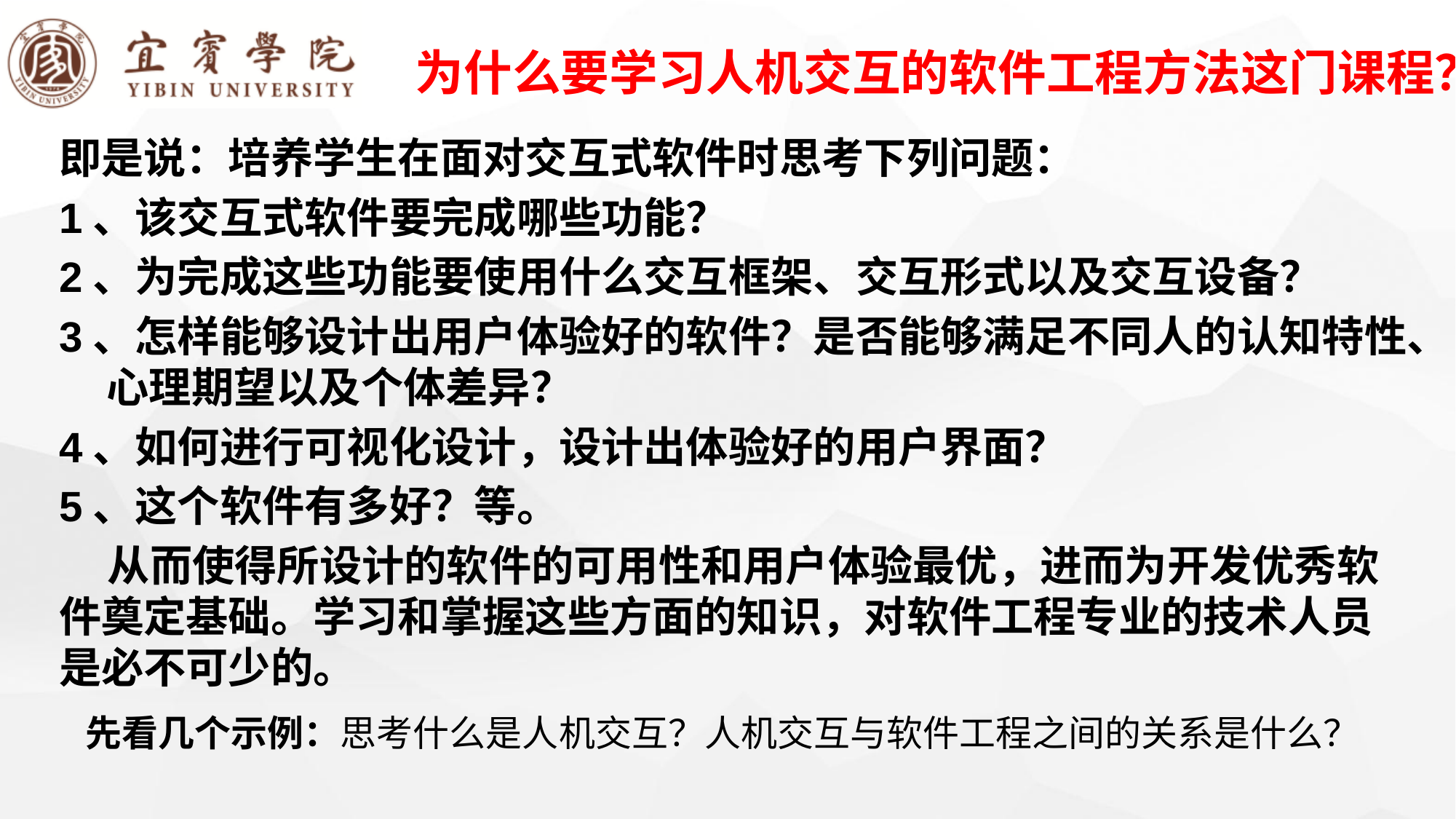

# 为什么要学习人机交互的软件工程方法这门课程？
即是说：培养学生在面对交互式软件时思考下列问题：
1、该交互式软件要完成哪些功能？
2、为完成这些功能要使用什么交互框架、交互形式以及交互设备？
3、怎样能够设计出用户体验好的软件？是否能够满足不同人的认知特性、心理期望以及个体差异？
4、如何进行可视化设计，设计出体验好的用户界面？
5、这个软件有多好？等。
    从而使得所设计的软件的可用性和用户体验最优，进而为开发优秀软件奠定基础。学习和掌握这些方面的知识，对软件工程专业的技术人员是必不可少的。
先看几个示例：思考什么是人机交互？人机交互与软件工程之间的关系是什么？